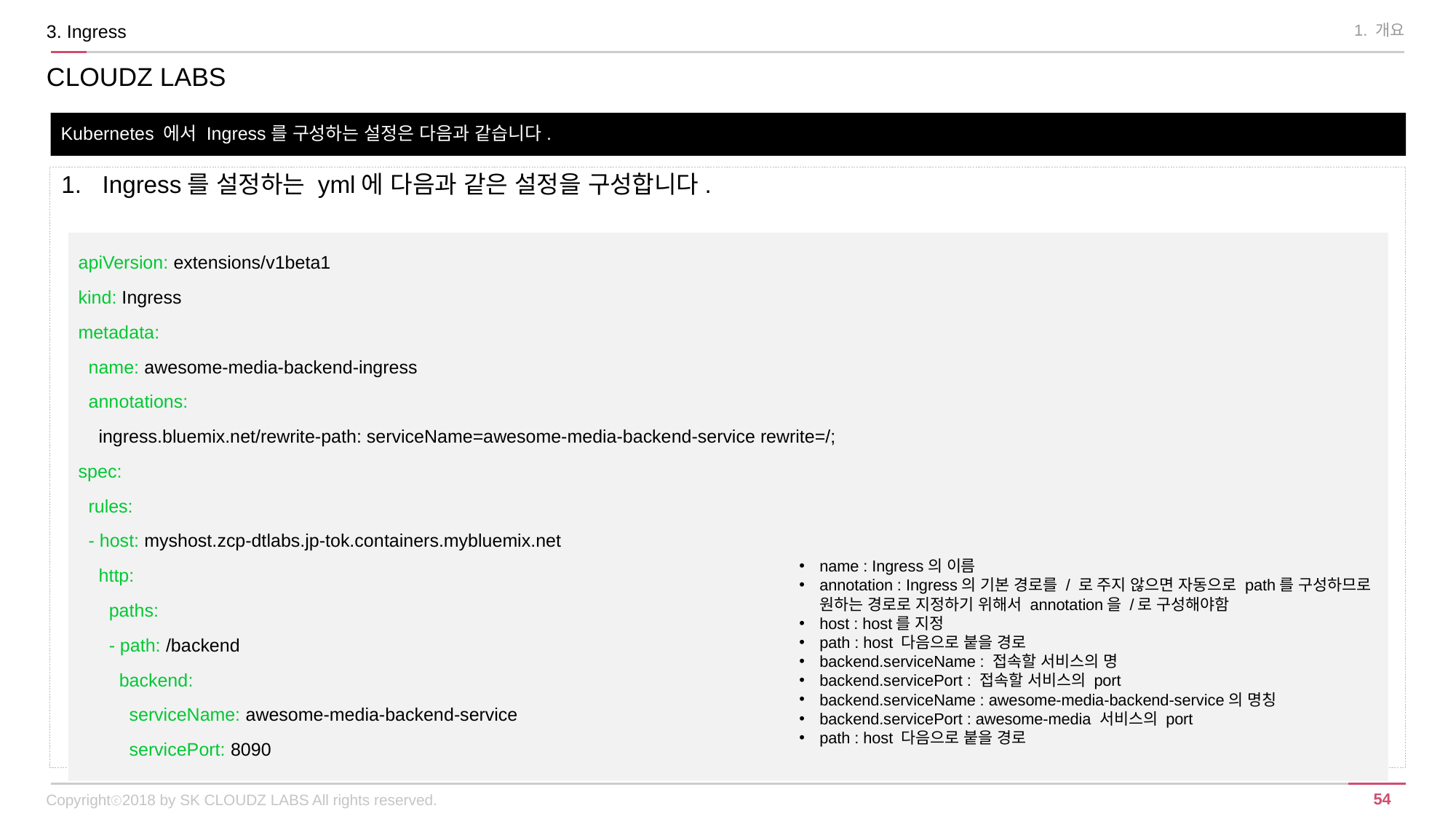

3. Ingress
1. 개요
CLOUDZ LABS
Kubernetes 에서 Ingress를 구성하는 설정은 다음과 같습니다.
Ingress를 설정하는 yml에 다음과 같은 설정을 구성합니다.

apiVersion: extensions/v1beta1
kind: Ingress
metadata:
  name: awesome-media-backend-ingress
  annotations:
    ingress.bluemix.net/rewrite-path: serviceName=awesome-media-backend-service rewrite=/;
spec:
  rules:
  - host: myshost.zcp-dtlabs.jp-tok.containers.mybluemix.net
    http:
      paths:
      - path: /backend
        backend:
          serviceName: awesome-media-backend-service
          servicePort: 8090
name : Ingress의 이름
annotation : Ingress의 기본 경로를 / 로 주지 않으면 자동으로 path를 구성하므로 원하는 경로로 지정하기 위해서 annotation을 /로 구성해야함
host : host를 지정
path : host 다음으로 붙을 경로
backend.serviceName : 접속할 서비스의 명
backend.servicePort : 접속할 서비스의 port
backend.serviceName : awesome-media-backend-service의 명칭
backend.servicePort : awesome-media 서비스의 port
path : host 다음으로 붙을 경로

Copyrightⓒ2018 by SK CLOUDZ LABS All rights reserved.